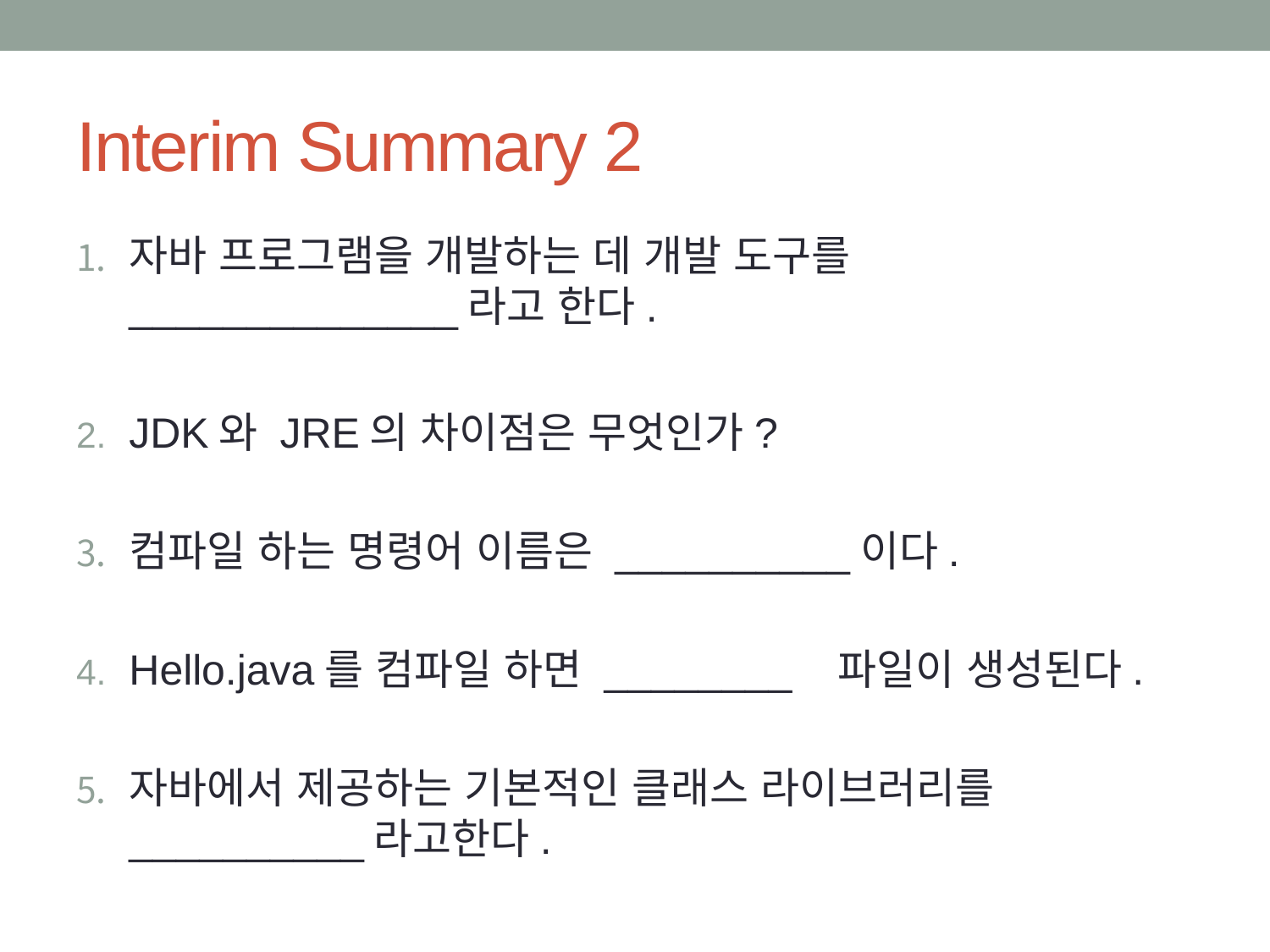

# Interim Summary 2
자바 프로그램을 개발하는 데 개발 도구를 ______________라고 한다.

JDK와 JRE의 차이점은 무엇인가?

컴파일 하는 명령어 이름은 __________이다.

Hello.java를 컴파일 하면 ________   파일이 생성된다.

자바에서 제공하는 기본적인 클래스 라이브러리를 __________라고한다.